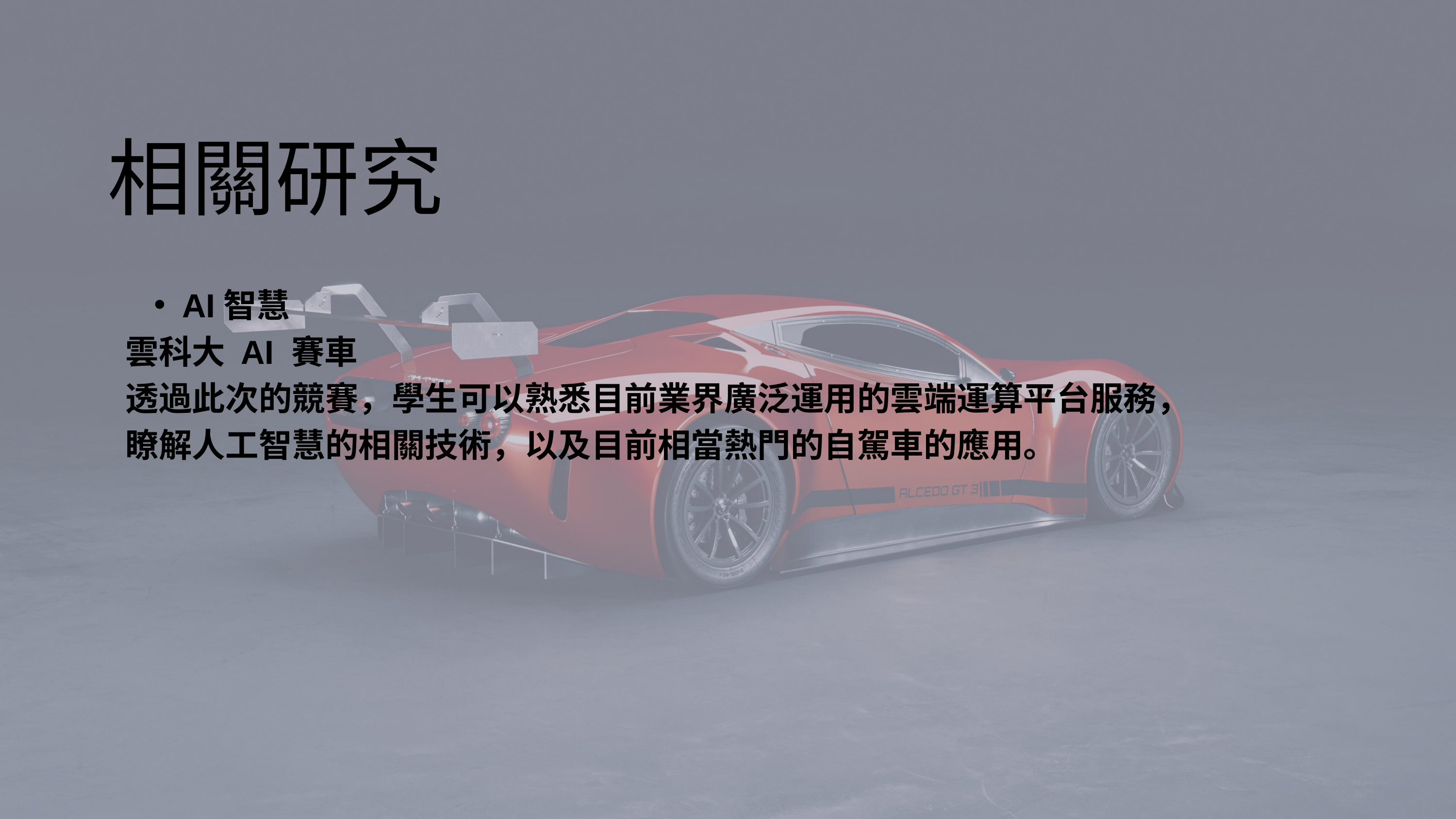

相關研究
AI智慧
雲科大 AI 賽車
透過此次的競賽，學生可以熟悉目前業界廣泛運用的雲端運算平台服務，瞭解人工智慧的相關技術，以及目前相當熱門的自駕車的應用。